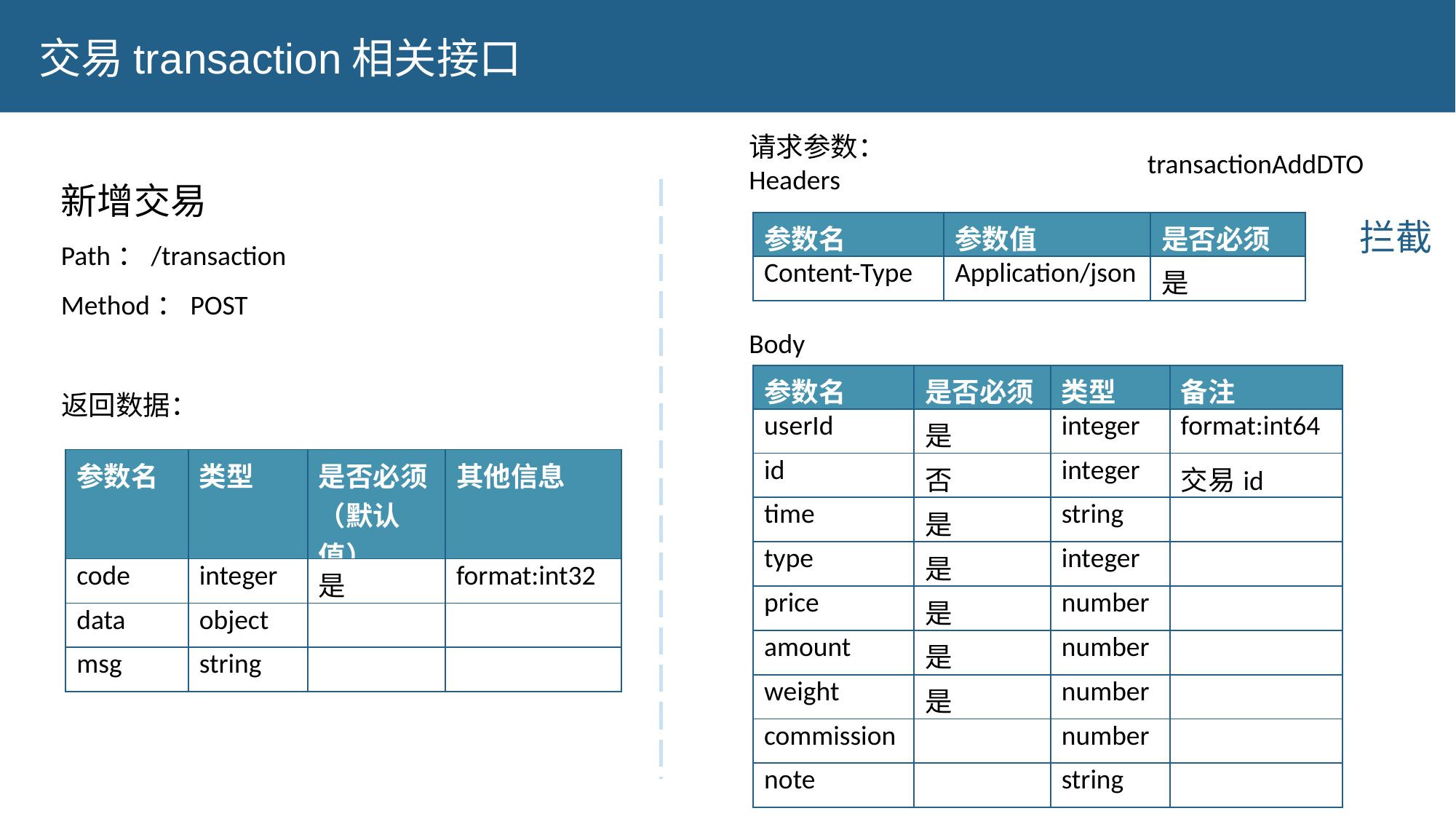

交易transaction相关接口
请求参数：
Headers

Body
transactionAddDTO
新增交易
Path：/transaction
Method：POST
拦截
| 参数名 | 参数值 | 是否必须 |
| --- | --- | --- |
| Content-Type | Application/json | 是 |
| 参数名 | 是否必须 | 类型 | 备注 |
| --- | --- | --- | --- |
| userId | 是 | integer | format:int64 |
| id | 否 | integer | 交易id |
| time | 是 | string |  |
| type | 是 | integer |  |
| price | 是 | number |  |
| amount | 是 | number |  |
| weight | 是 | number |  |
| commission |  | number |  |
| note |  | string |  |
返回数据：
| 参数名 | 类型 | 是否必须（默认值） | 其他信息 |
| --- | --- | --- | --- |
| code | integer | 是 | format:int32 |
| data | object |  |  |
| msg | string |  |  |